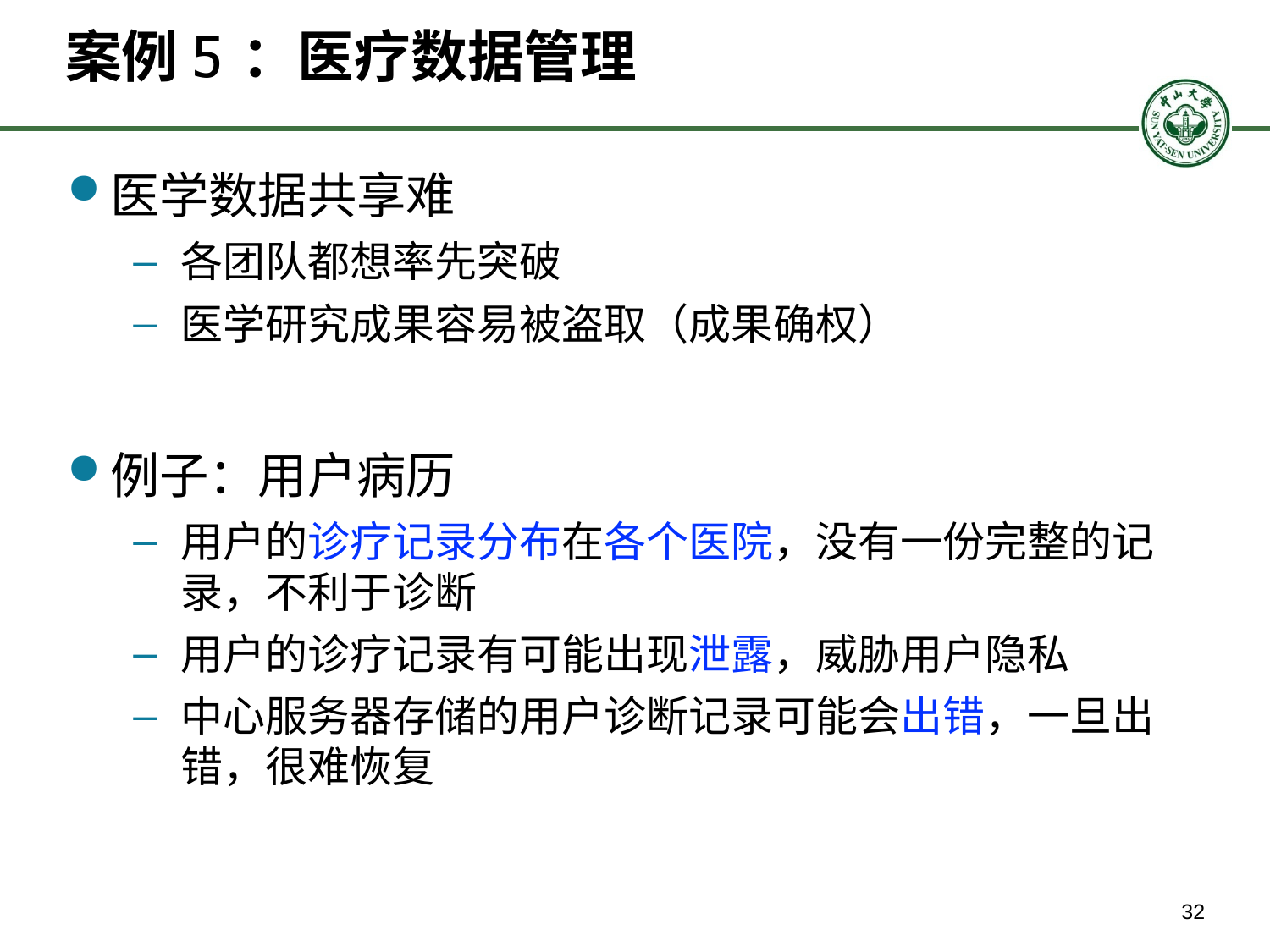

# 案例5：医疗数据管理
医学数据共享难
各团队都想率先突破
医学研究成果容易被盗取（成果确权）

例子：用户病历
用户的诊疗记录分布在各个医院，没有一份完整的记录，不利于诊断
用户的诊疗记录有可能出现泄露，威胁用户隐私
中心服务器存储的用户诊断记录可能会出错，一旦出错，很难恢复